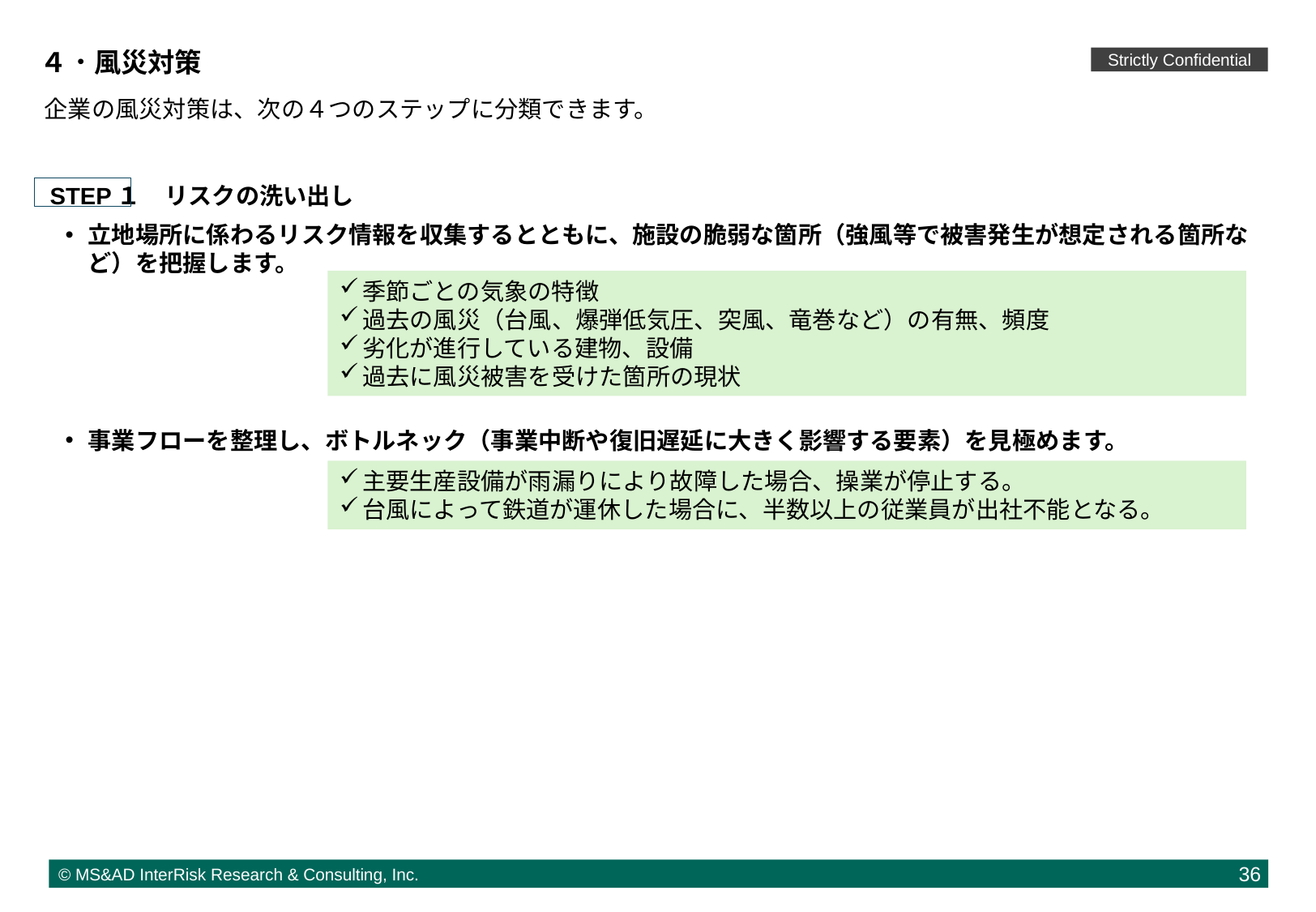

４．風災対策
　企業の風災対策は、次の４つのステップに分類できます。
　STEP１　リスクの洗い出し

立地場所に係わるリスク情報を収集するとともに、施設の脆弱な箇所（強風等で被害発生が想定される箇所など）を把握します。
季節ごとの気象の特徴
過去の風災（台風、爆弾低気圧、突風、竜巻など）の有無、頻度
劣化が進行している建物、設備
過去に風災被害を受けた箇所の現状
事業フローを整理し、ボトルネック（事業中断や復旧遅延に大きく影響する要素）を見極めます。
主要生産設備が雨漏りにより故障した場合、操業が停止する。
台風によって鉄道が運休した場合に、半数以上の従業員が出社不能となる。
36